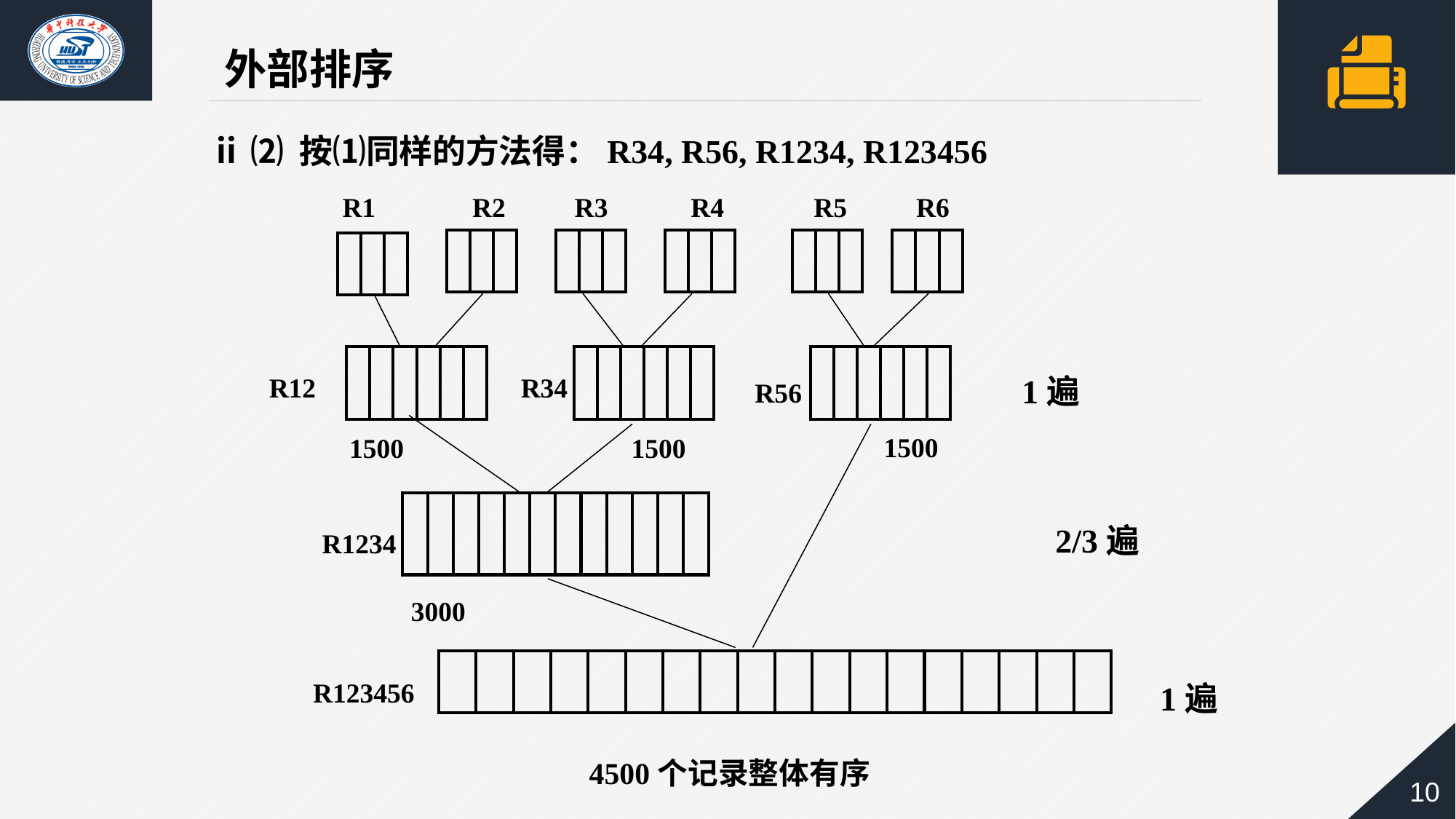

外部排序

ⅱ ⑵ 按⑴同样的方法得：R34, R56, R1234, R123456
R1              R2          R3            R4             R5          R6
|  |  |  |
| --- | --- | --- |
|  |  |  |
| --- | --- | --- |
|  |  |  |
| --- | --- | --- |
|  |  |  |
| --- | --- | --- |
|  |  |  |
| --- | --- | --- |
|  |  |  |
| --- | --- | --- |

|  |  |  |  |  |  |
| --- | --- | --- | --- | --- | --- |
|  |  |  |  |  |  |
| --- | --- | --- | --- | --- | --- |
|  |  |  |  |  |  |
| --- | --- | --- | --- | --- | --- |
1遍
R12
R34
R56

1500
1500
1500

|  |  |  |  |  |  |  |  |  |  |  |  |
| --- | --- | --- | --- | --- | --- | --- | --- | --- | --- | --- | --- |
2/3遍
R1234
3000

|  |  |  |  |  |  |  |  |  |  |  |  |  |  |  |  |  |  |
| --- | --- | --- | --- | --- | --- | --- | --- | --- | --- | --- | --- | --- | --- | --- | --- | --- | --- |
R123456
1遍
4500个记录整体有序